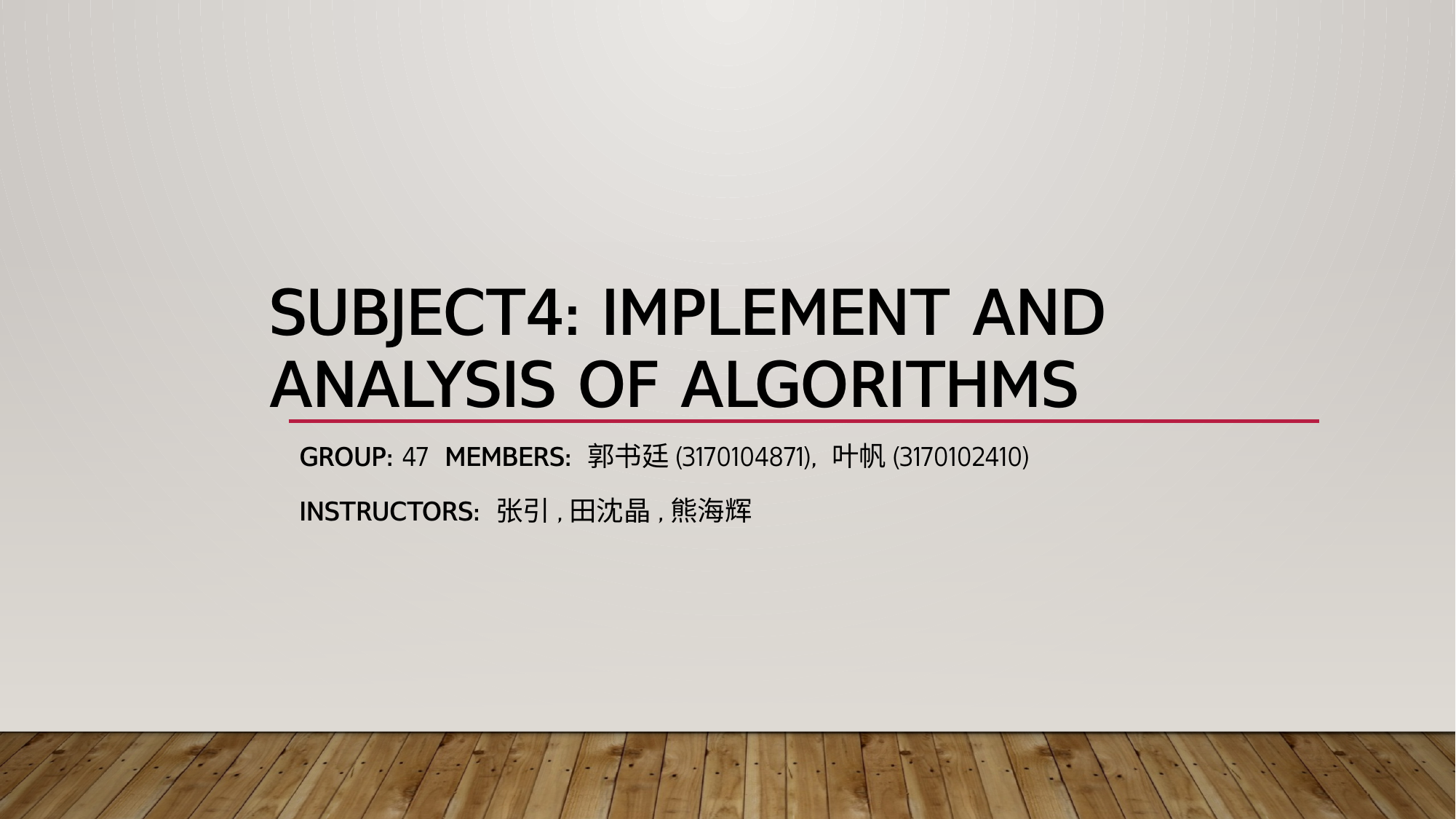

# Subject4: Implement and Analysis of Algorithms
Group: 47  Members: 郭书廷(3170104871), 叶帆(3170102410)
Instructors: 张引,田沈晶,熊海辉